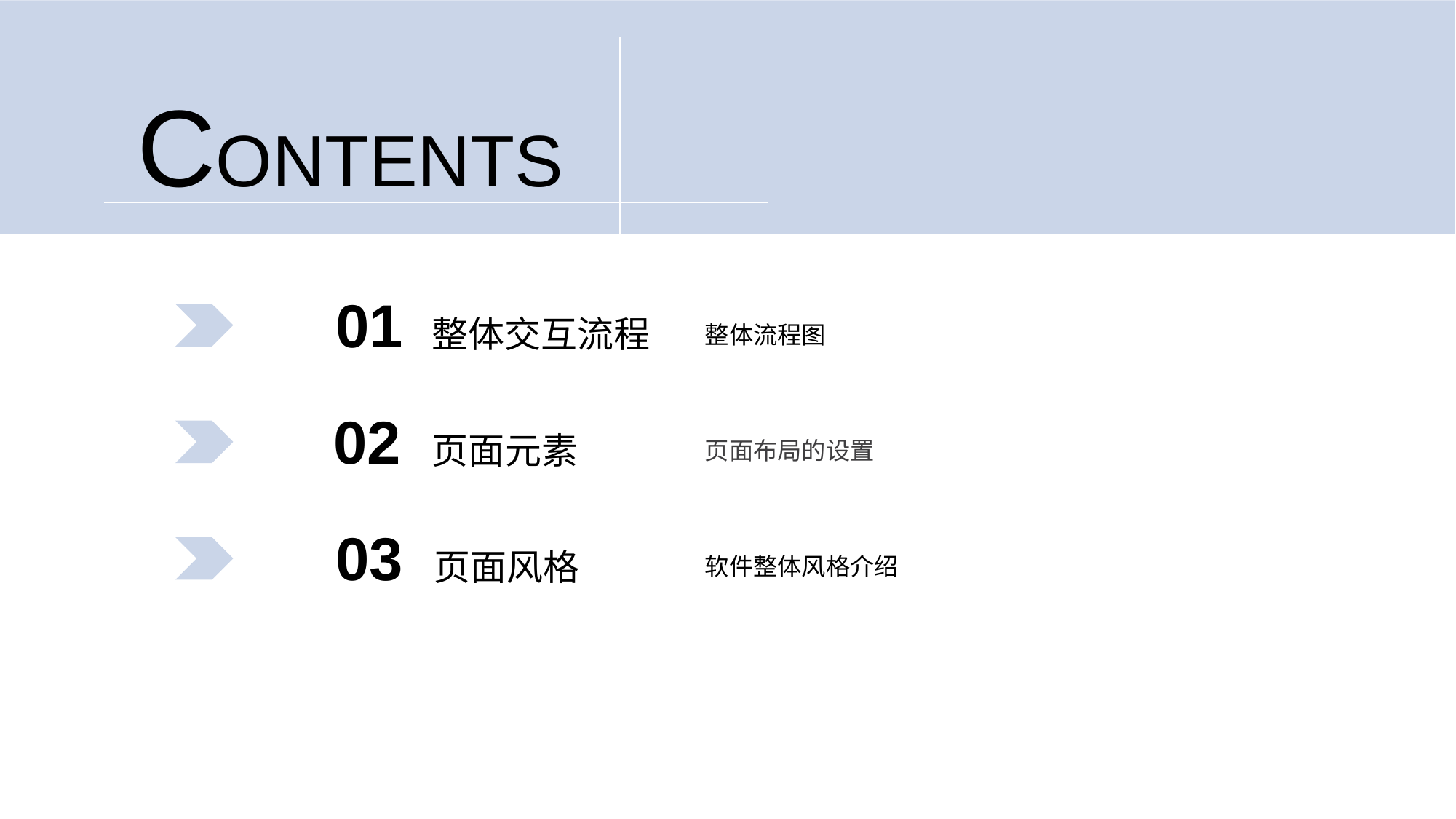

CONTENTS
01  整体交互流程

整体流程图
02 页面元素

页面布局的设置
03 页面风格

软件整体风格介绍